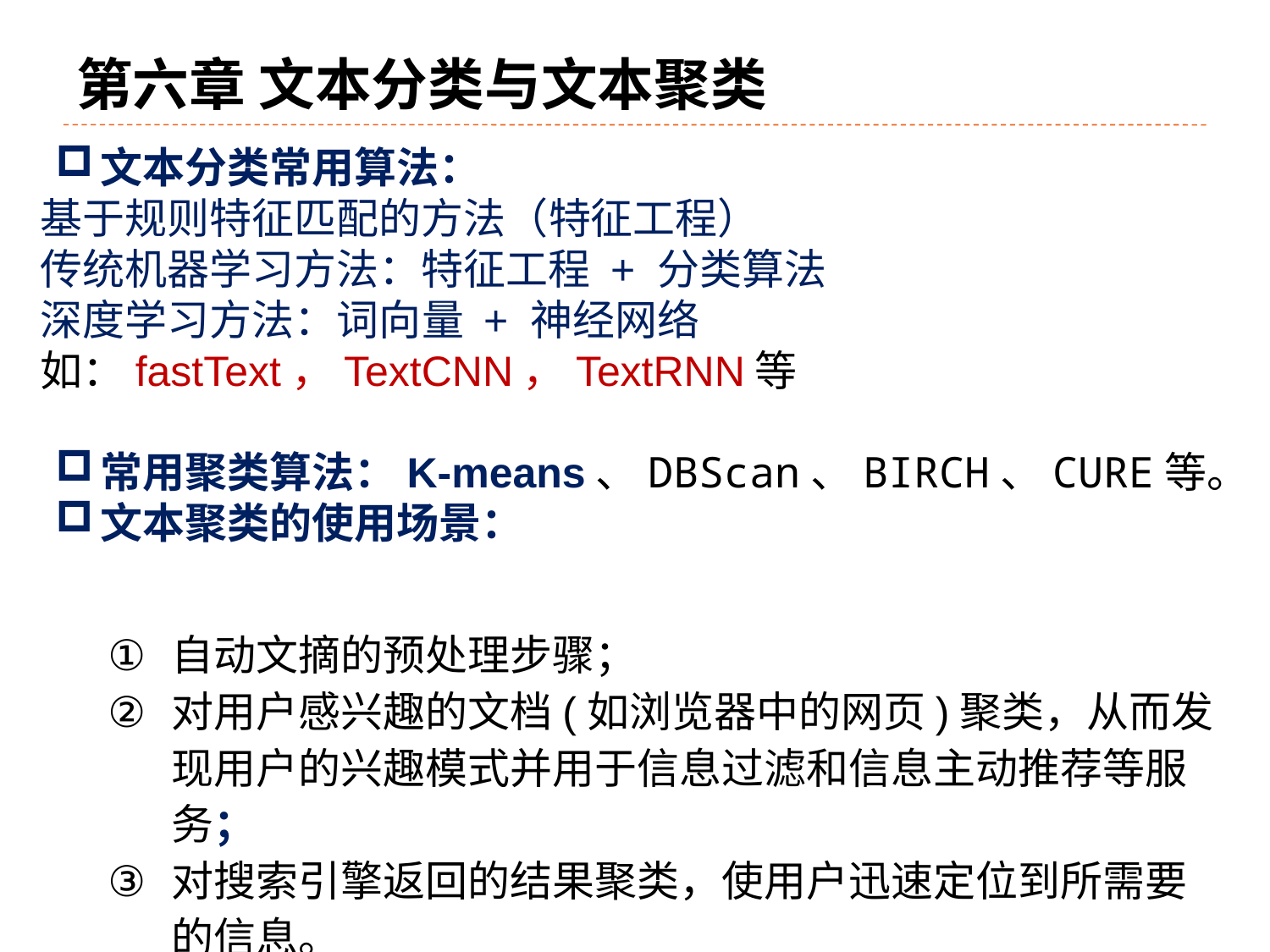

# 第六章 文本分类与文本聚类
文本分类常用算法：
基于规则特征匹配的方法（特征工程）
传统机器学习方法：特征工程 + 分类算法
深度学习方法：词向量 + 神经网络
如：fastText，TextCNN，TextRNN等

常用聚类算法：K-means、DBScan、BIRCH、CURE等。
文本聚类的使用场景：

自动文摘的预处理步骤；
对用户感兴趣的文档(如浏览器中的网页)聚类，从而发现用户的兴趣模式并用于信息过滤和信息主动推荐等服务；
对搜索引擎返回的结果聚类，使用户迅速定位到所需要的信息。